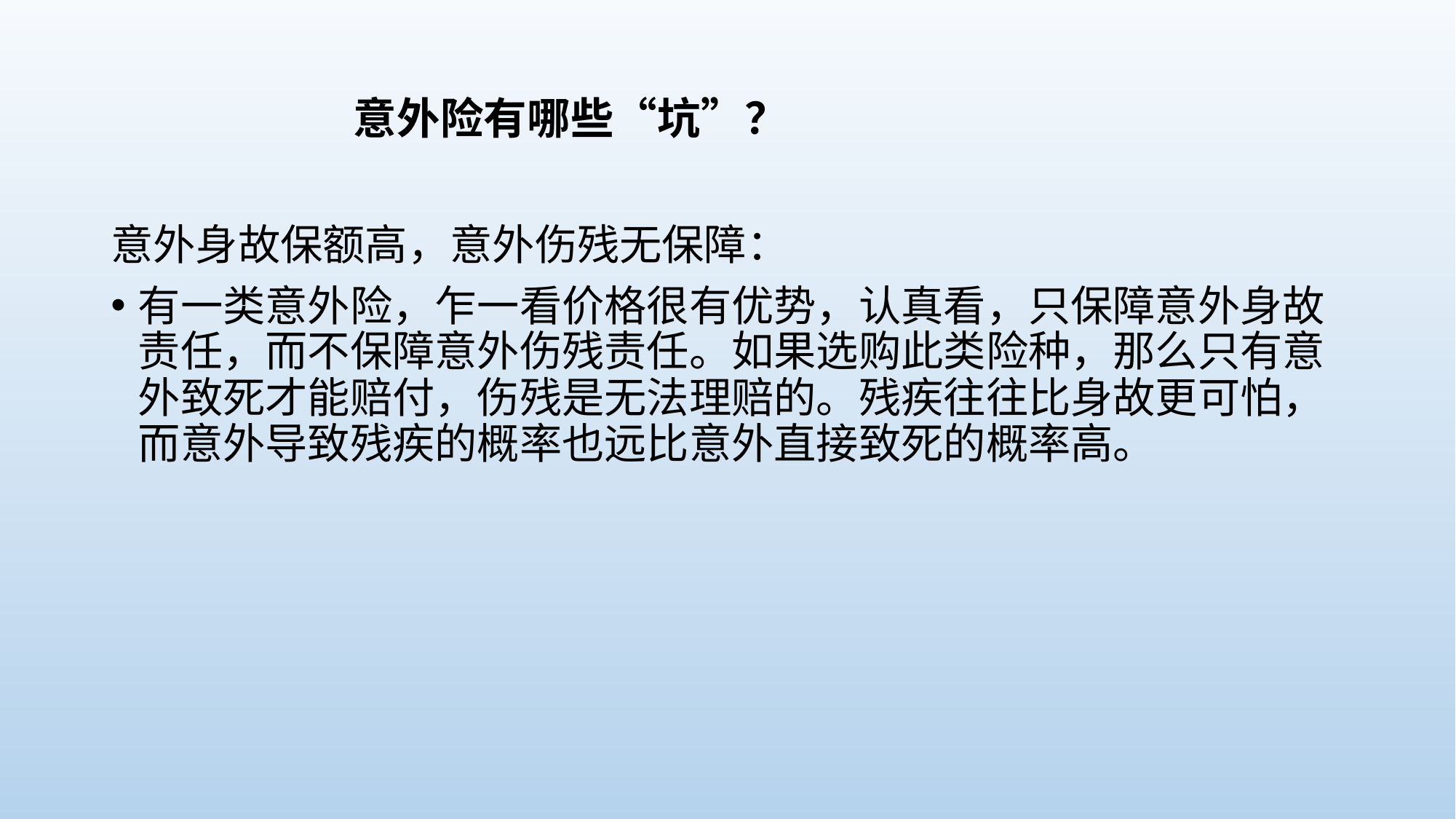

# 意外险有哪些“坑”？
意外身故保额高，意外伤残无保障：
有一类意外险，乍一看价格很有优势，认真看，只保障意外身故责任，而不保障意外伤残责任。如果选购此类险种，那么只有意外致死才能赔付，伤残是无法理赔的。残疾往往比身故更可怕，而意外导致残疾的概率也远比意外直接致死的概率高。